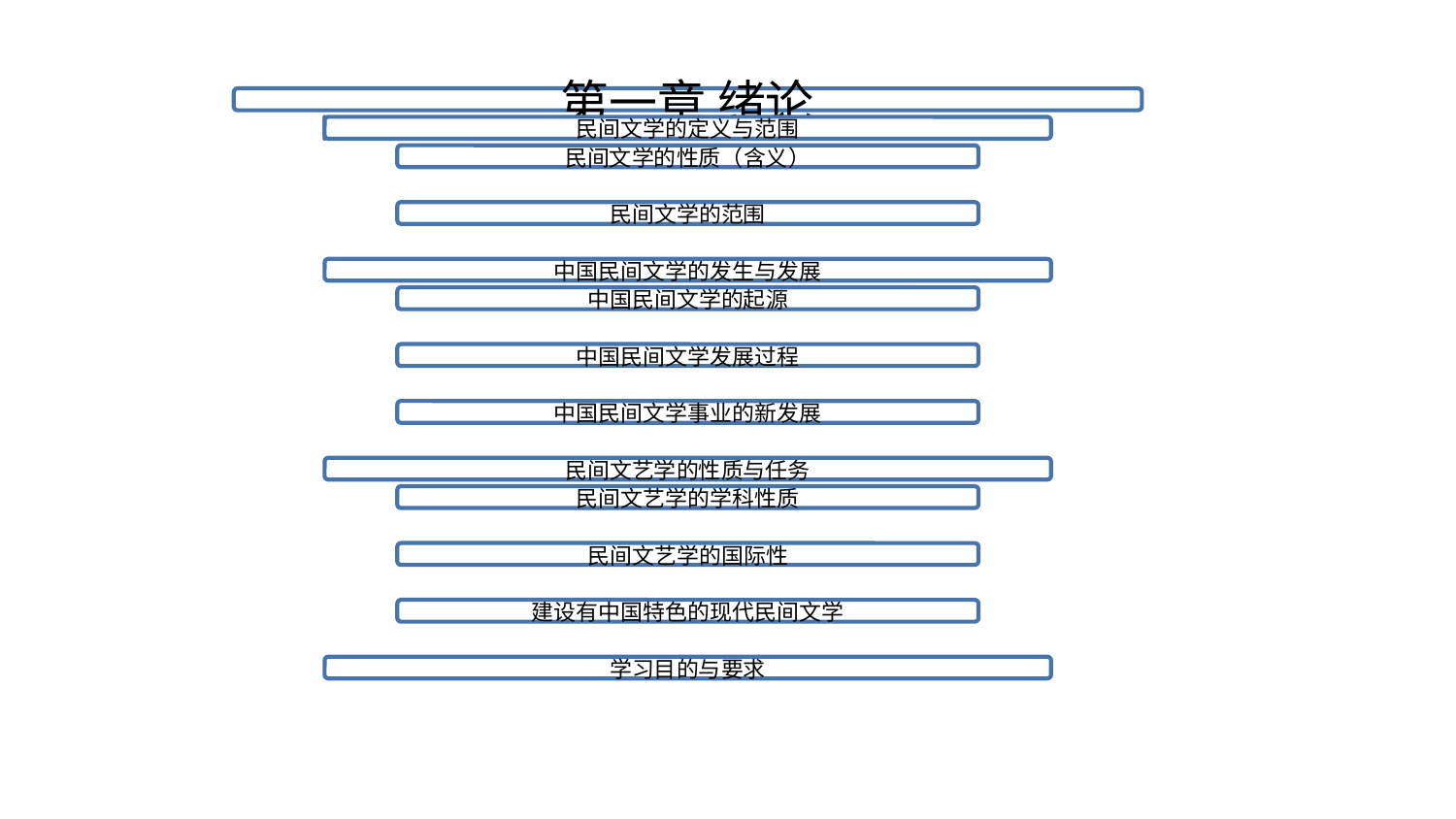

第一章 绪论
民间文学的定义与范围
民间文学的性质（含义）
民间文学的范围
学习目的与要求
中国民间文学的发生与发展
民间文艺学的性质与任务
中国民间文学的起源
中国民间文学发展过程
中国民间文学事业的新发展
民间文艺学的学科性质
民间文艺学的国际性
建设有中国特色的现代民间文学